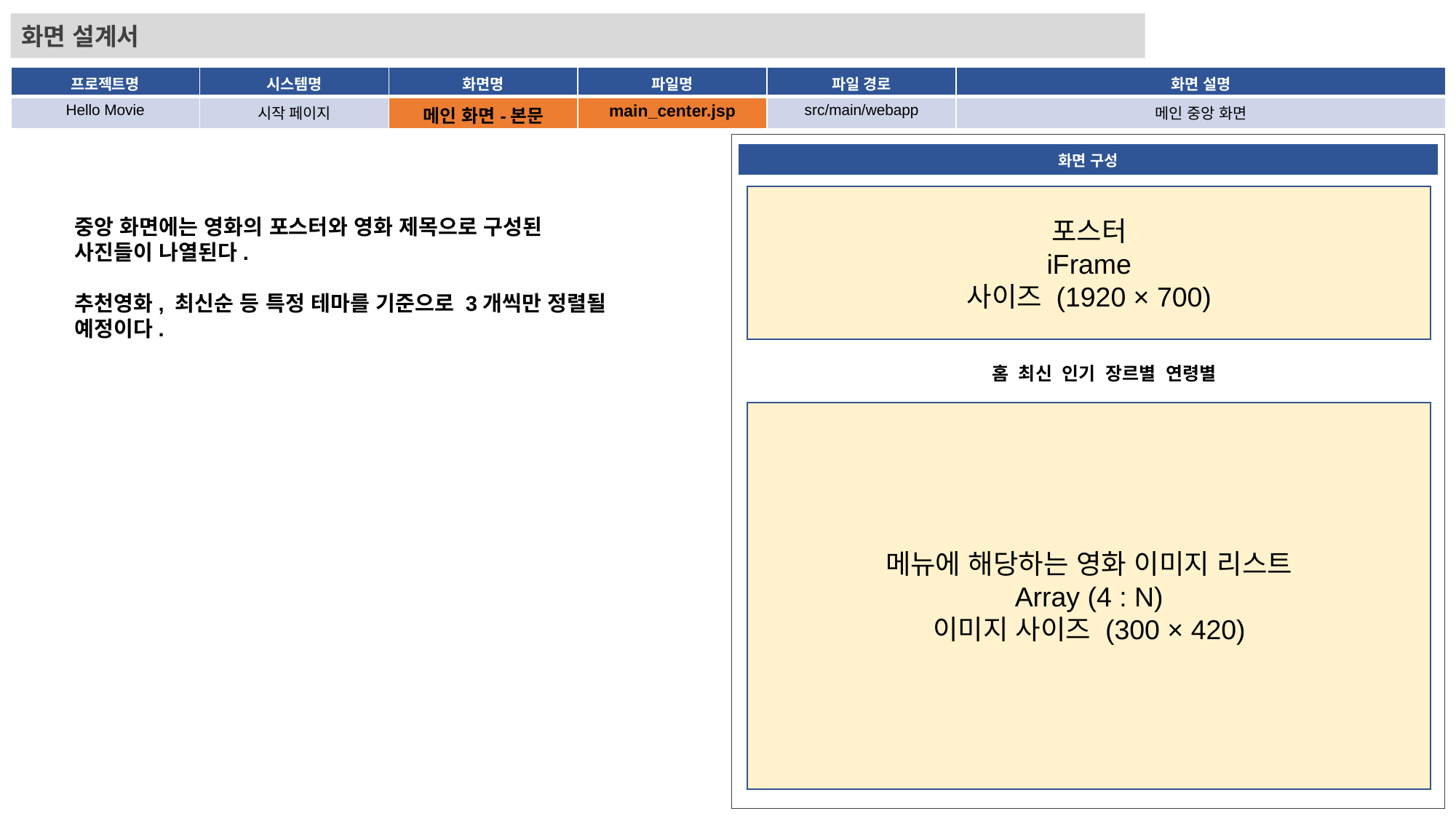

화면 설계서
| 프로젝트명 | 시스템명 | 화면명 | 파일명 | 파일 경로 | 화면 설명 |
| --- | --- | --- | --- | --- | --- |
| Hello Movie | 시작 페이지 | 메인 화면-본문 | main\_center.jsp | src/main/webapp | 메인 중앙 화면 |

| 화면 구성 |
| --- |
포스터
iFrame
사이즈 (1920 × 700)
중앙 화면에는 영화의 포스터와 영화 제목으로 구성된 사진들이 나열된다.

추천영화, 최신순 등 특정 테마를 기준으로 3개씩만 정렬될 예정이다.
홈  최신  인기  장르별  연령별
메뉴에 해당하는 영화 이미지 리스트
Array (4 : N)
이미지 사이즈 (300 × 420)